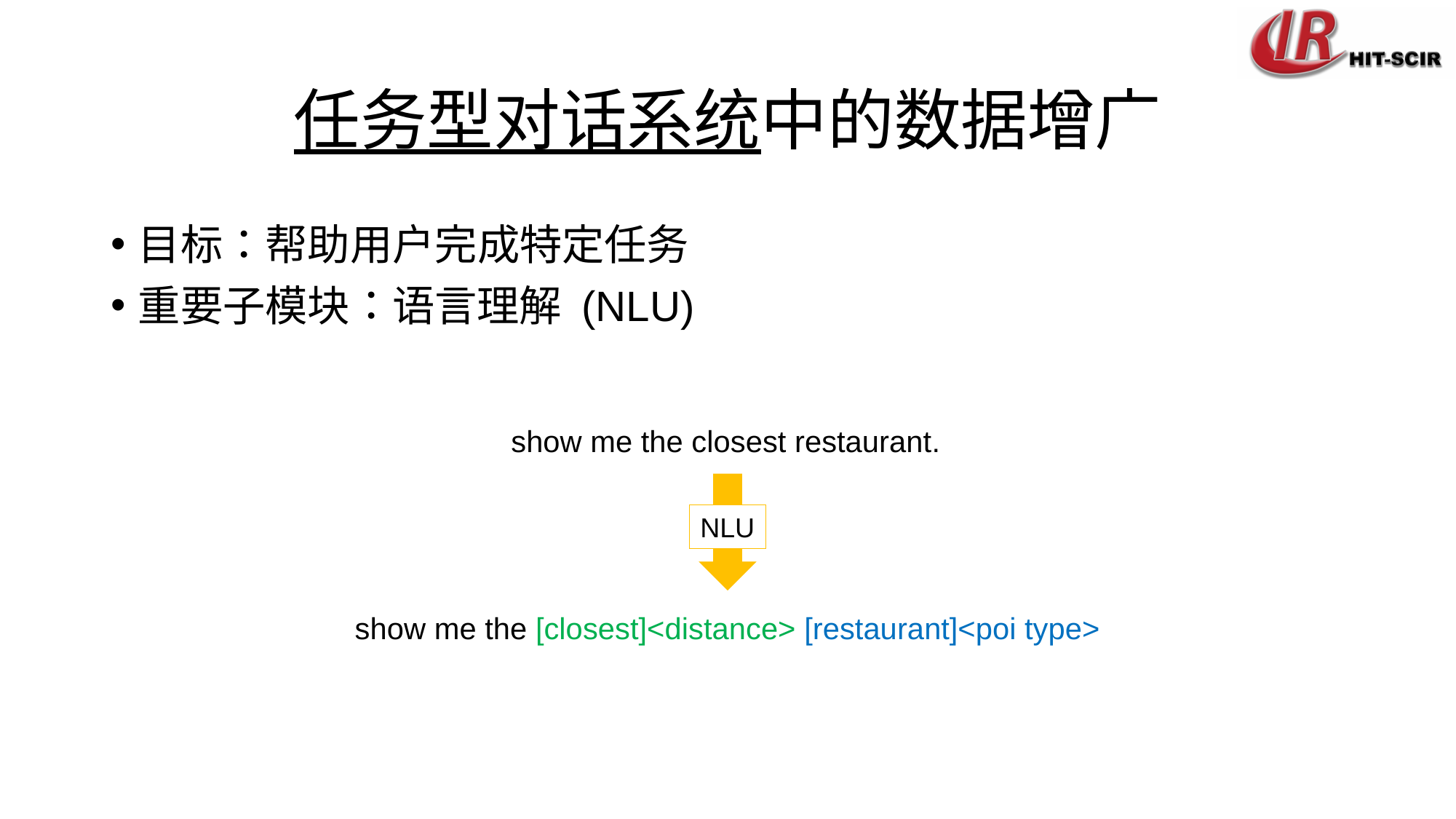

# 任务型对话系统中的数据增广
目标：帮助用户完成特定任务
重要子模块：语言理解 (NLU)
show me the closest restaurant.

NLU
show me the [closest]<distance> [restaurant]<poi type>